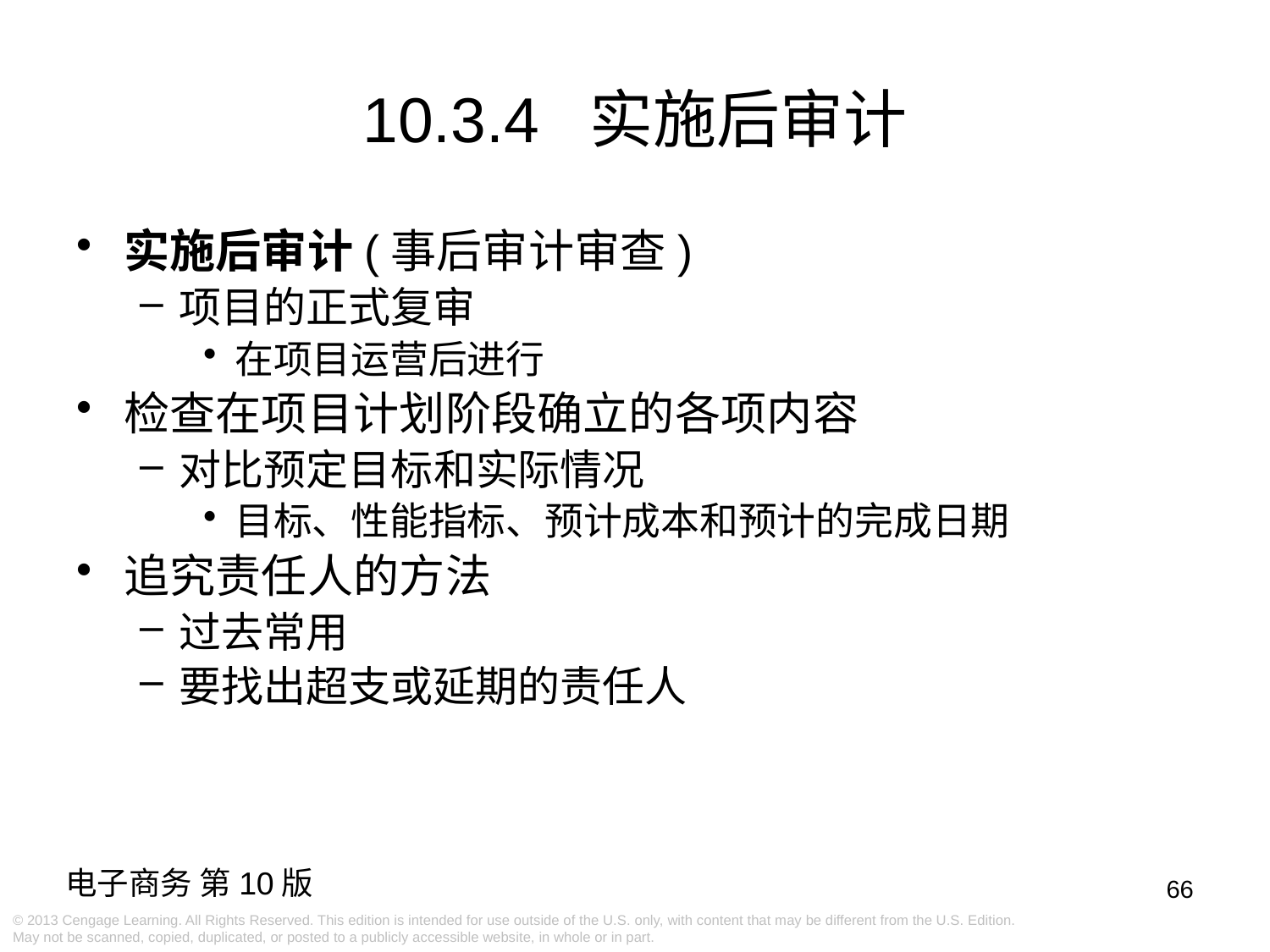

# 10.3.4  实施后审计
实施后审计(事后审计审查)
项目的正式复审
在项目运营后进行
检查在项目计划阶段确立的各项内容
对比预定目标和实际情况
目标、性能指标、预计成本和预计的完成日期
追究责任人的方法
过去常用
要找出超支或延期的责任人
66